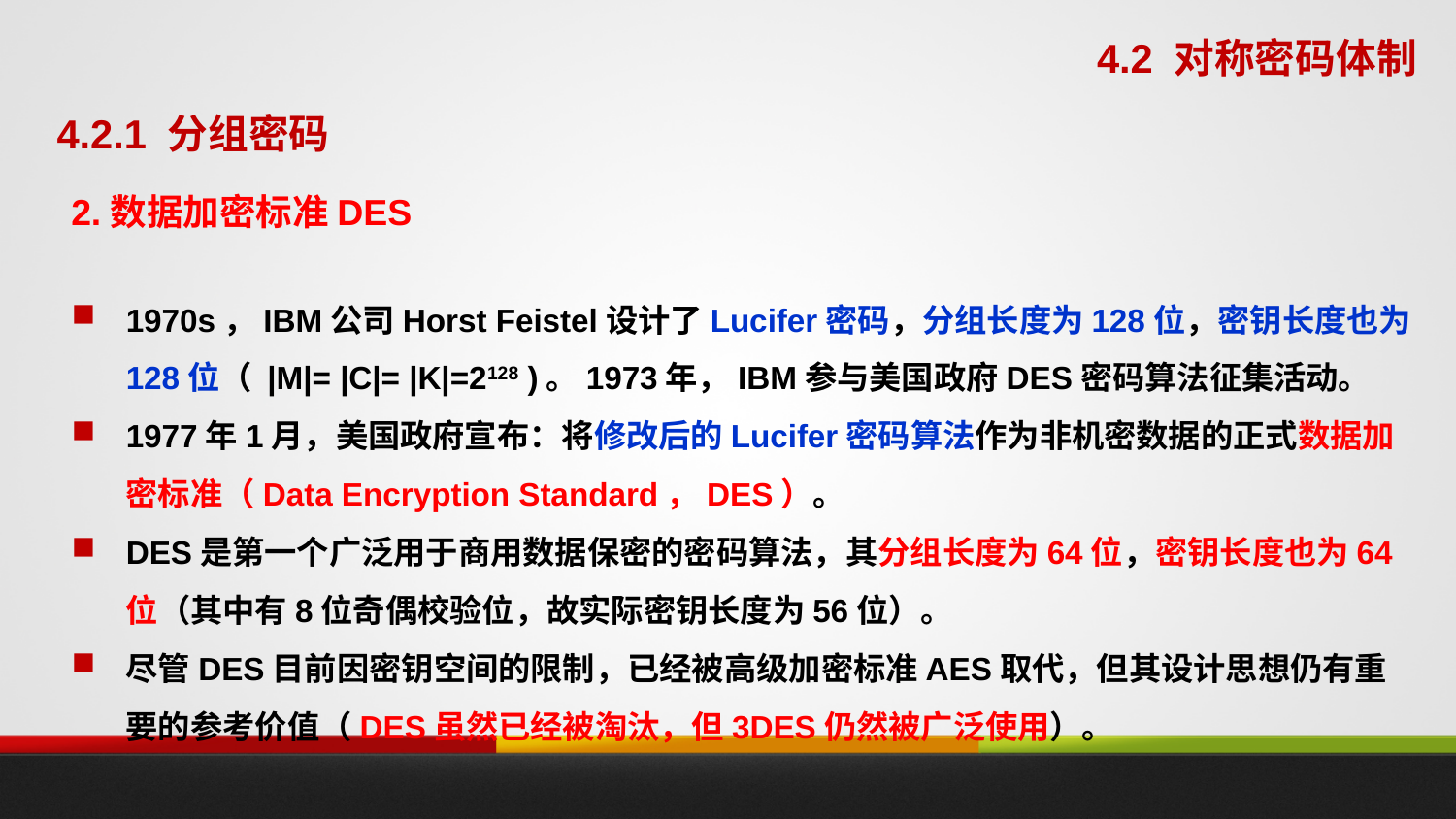

4.2 对称密码体制
4.2.1 分组密码
2.数据加密标准DES
1970s，IBM公司Horst Feistel设计了Lucifer密码，分组长度为128位，密钥长度也为128位（ |M|= |C|= |K|=2128 )。1973年，IBM参与美国政府DES密码算法征集活动。
1977年1月，美国政府宣布：将修改后的Lucifer密码算法作为非机密数据的正式数据加密标准（Data Encryption Standard，DES）。
DES是第一个广泛用于商用数据保密的密码算法，其分组长度为64位，密钥长度也为64位（其中有8位奇偶校验位，故实际密钥长度为56位）。
尽管DES目前因密钥空间的限制，已经被高级加密标准AES取代，但其设计思想仍有重要的参考价值（DES虽然已经被淘汰，但3DES仍然被广泛使用）。